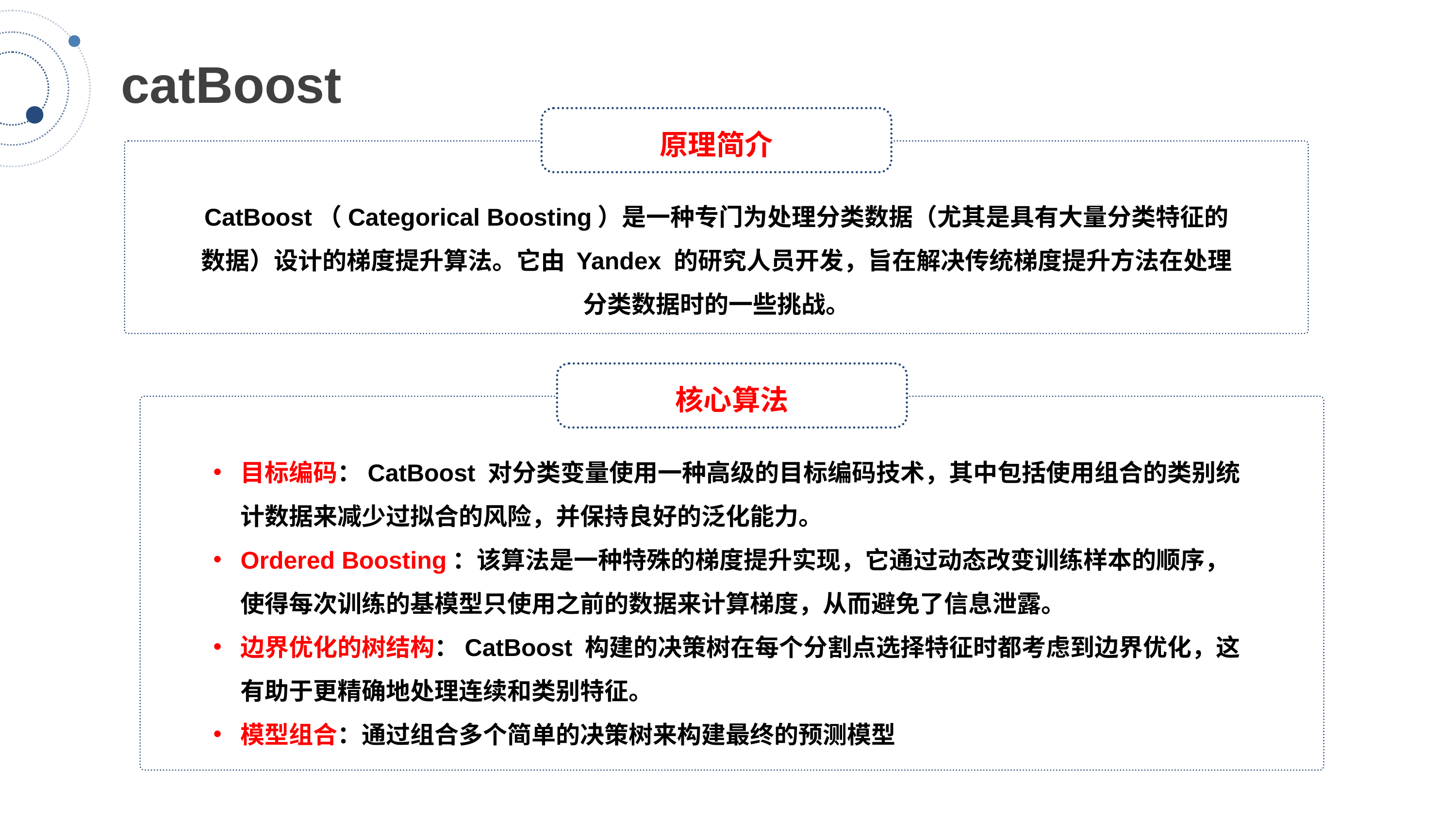

catBoost

原理简介

CatBoost（Categorical Boosting）是一种专门为处理分类数据（尤其是具有大量分类特征的数据）设计的梯度提升算法。它由 Yandex 的研究人员开发，旨在解决传统梯度提升方法在处理分类数据时的一些挑战。

核心算法

目标编码：CatBoost 对分类变量使用一种高级的目标编码技术，其中包括使用组合的类别统计数据来减少过拟合的风险，并保持良好的泛化能力。
Ordered Boosting：该算法是一种特殊的梯度提升实现，它通过动态改变训练样本的顺序，使得每次训练的基模型只使用之前的数据来计算梯度，从而避免了信息泄露。
边界优化的树结构：CatBoost 构建的决策树在每个分割点选择特征时都考虑到边界优化，这有助于更精确地处理连续和类别特征。
模型组合：通过组合多个简单的决策树来构建最终的预测模型